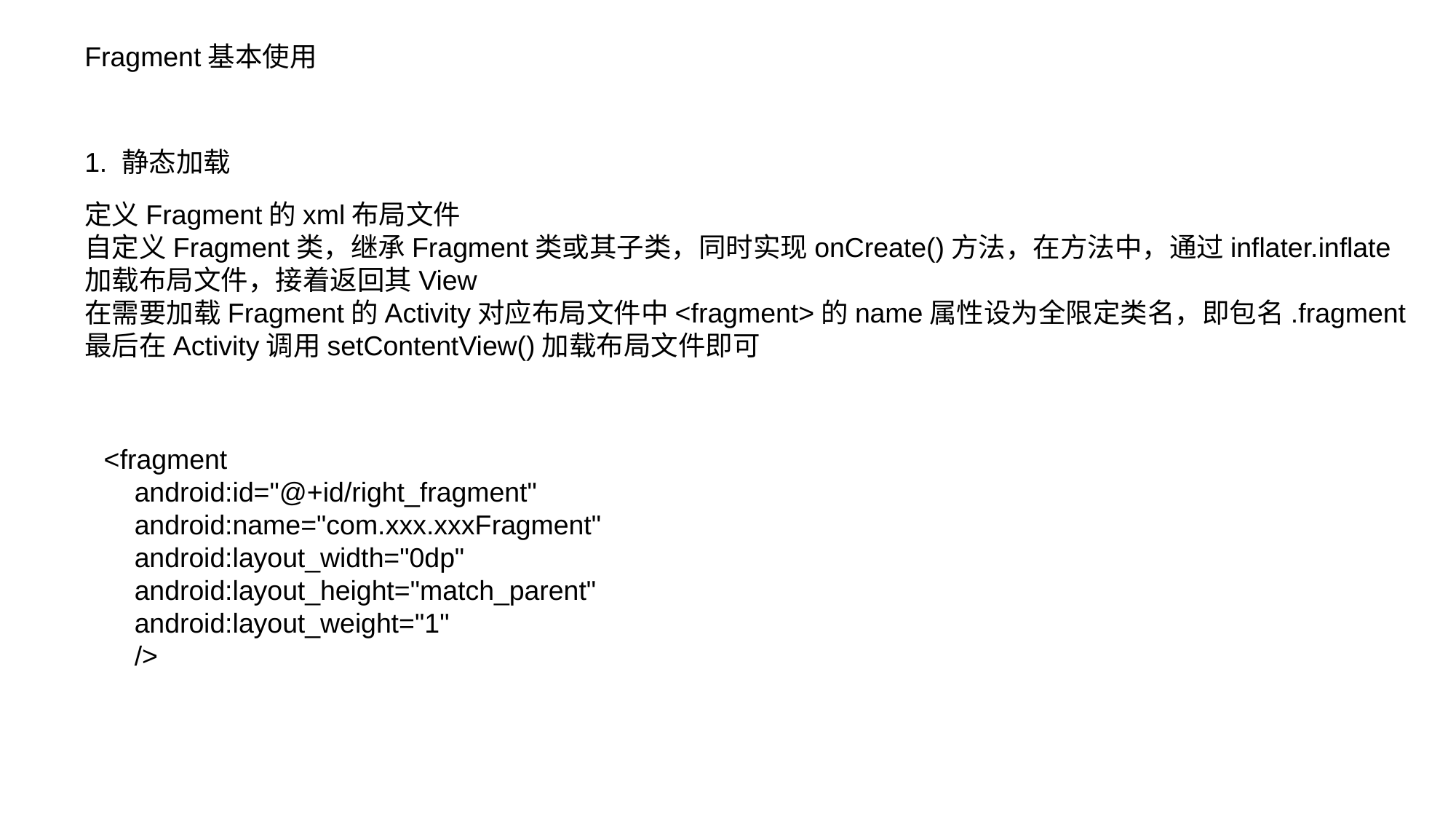

Fragment基本使用
1. 静态加载
定义Fragment的xml布局文件
自定义Fragment类，继承Fragment类或其子类，同时实现onCreate()方法，在方法中，通过inflater.inflate加载布局文件，接着返回其View
在需要加载Fragment的Activity对应布局文件中<fragment>的name属性设为全限定类名，即包名.fragment
最后在Activity调用setContentView()加载布局文件即可
<fragment
    android:id="@+id/right_fragment"
    android:name="com.xxx.xxxFragment"
    android:layout_width="0dp"
    android:layout_height="match_parent"
    android:layout_weight="1"
    />